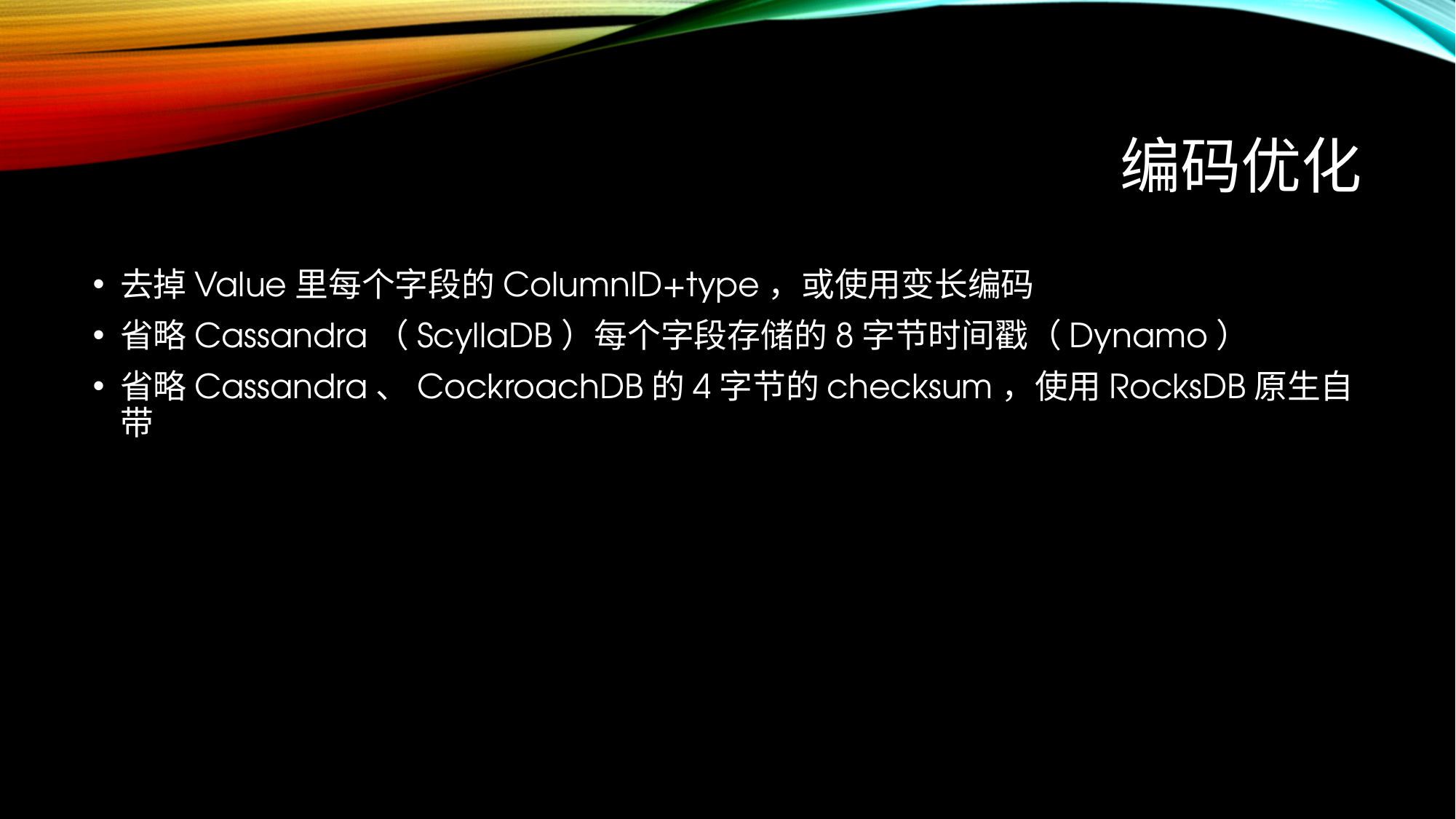

# 编码优化
去掉Value里每个字段的ColumnID+type，或使用变长编码
省略Cassandra（ScyllaDB）每个字段存储的8字节时间戳（Dynamo）
省略Cassandra、CockroachDB的4字节的checksum，使用RocksDB原生自带